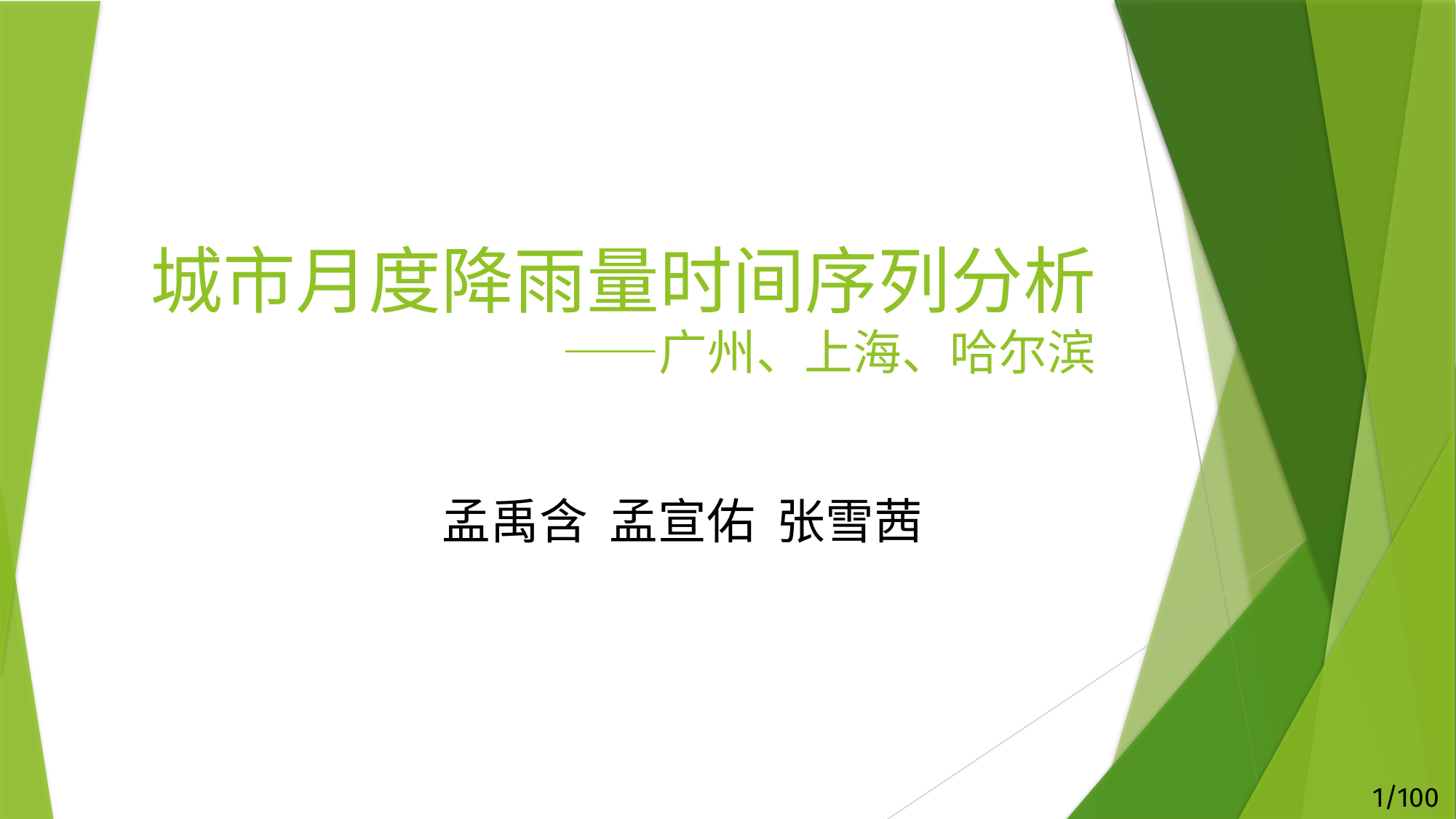

# 城市月度降雨量时间序列分析 ——广州、上海、哈尔滨
孟禹含  孟宣佑  张雪茜
1/100